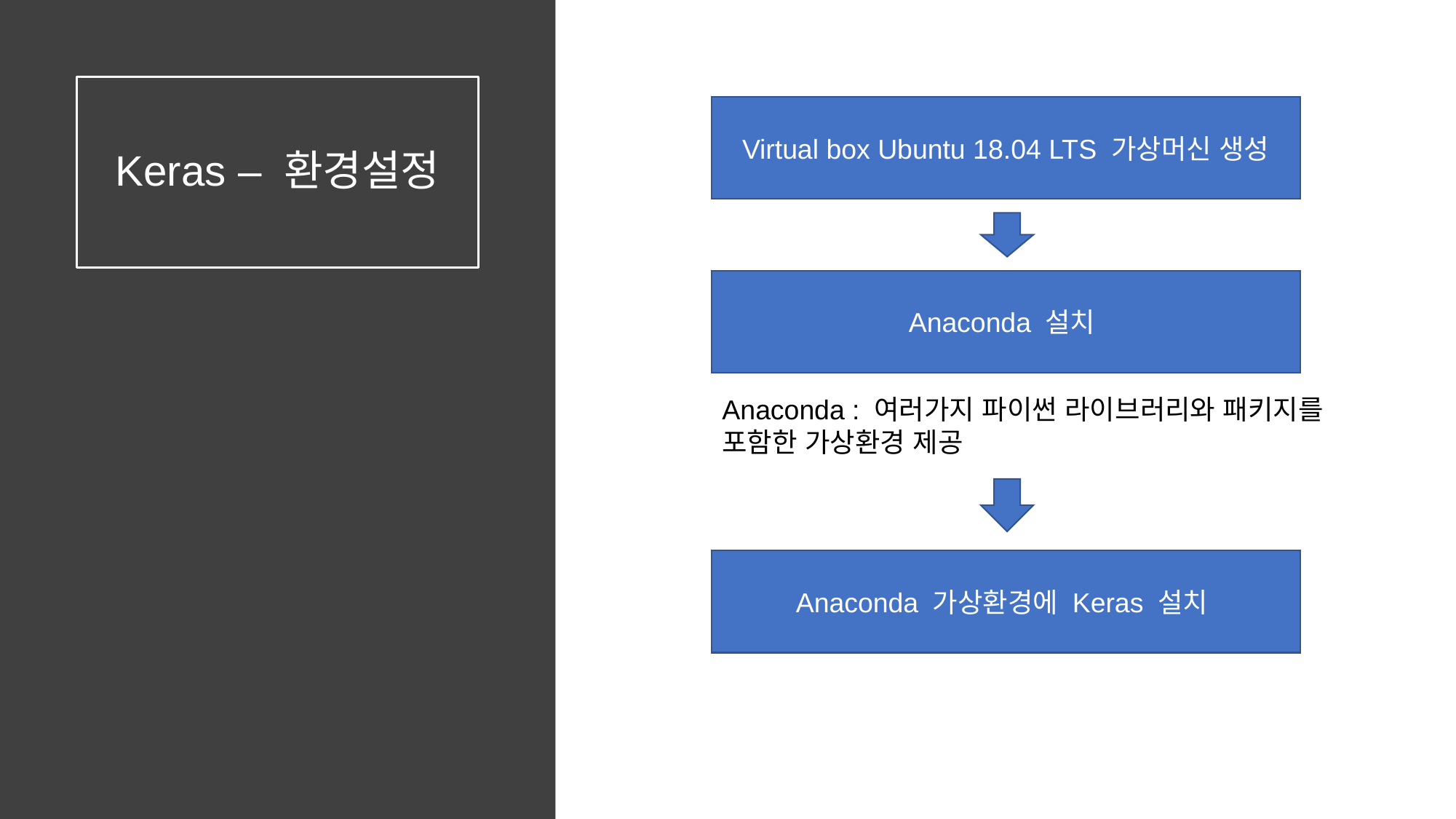

# Keras – 환경설정
Virtual box Ubuntu 18.04 LTS 가상머신 생성

Anaconda 설치
Anaconda : 여러가지 파이썬 라이브러리와 패키지를 포함한 가상환경 제공

Anaconda 가상환경에 Keras 설치